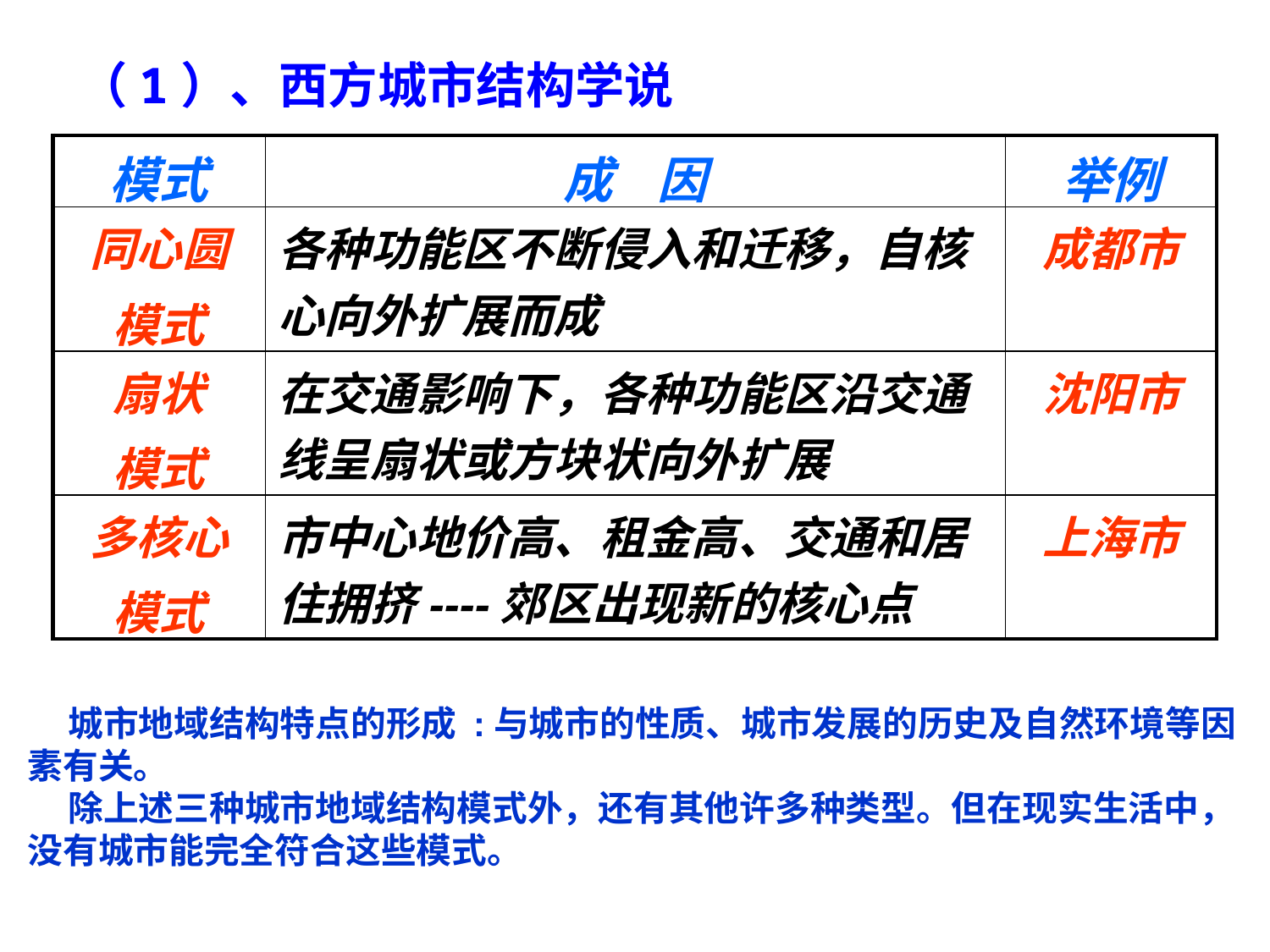

（1）、西方城市结构学说
| 模式 | 成 因 | 举例 |
| --- | --- | --- |
| 同心圆 模式 | 各种功能区不断侵入和迁移，自核心向外扩展而成 | 成都市 |
| 扇状 模式 | 在交通影响下，各种功能区沿交通线呈扇状或方块状向外扩展 | 沈阳市 |
| 多核心 模式 | 市中心地价高、租金高、交通和居住拥挤----郊区出现新的核心点 | 上海市 |
    城市地域结构特点的形成 :与城市的性质、城市发展的历史及自然环境等因素有关。
    除上述三种城市地域结构模式外，还有其他许多种类型。但在现实生活中，没有城市能完全符合这些模式。